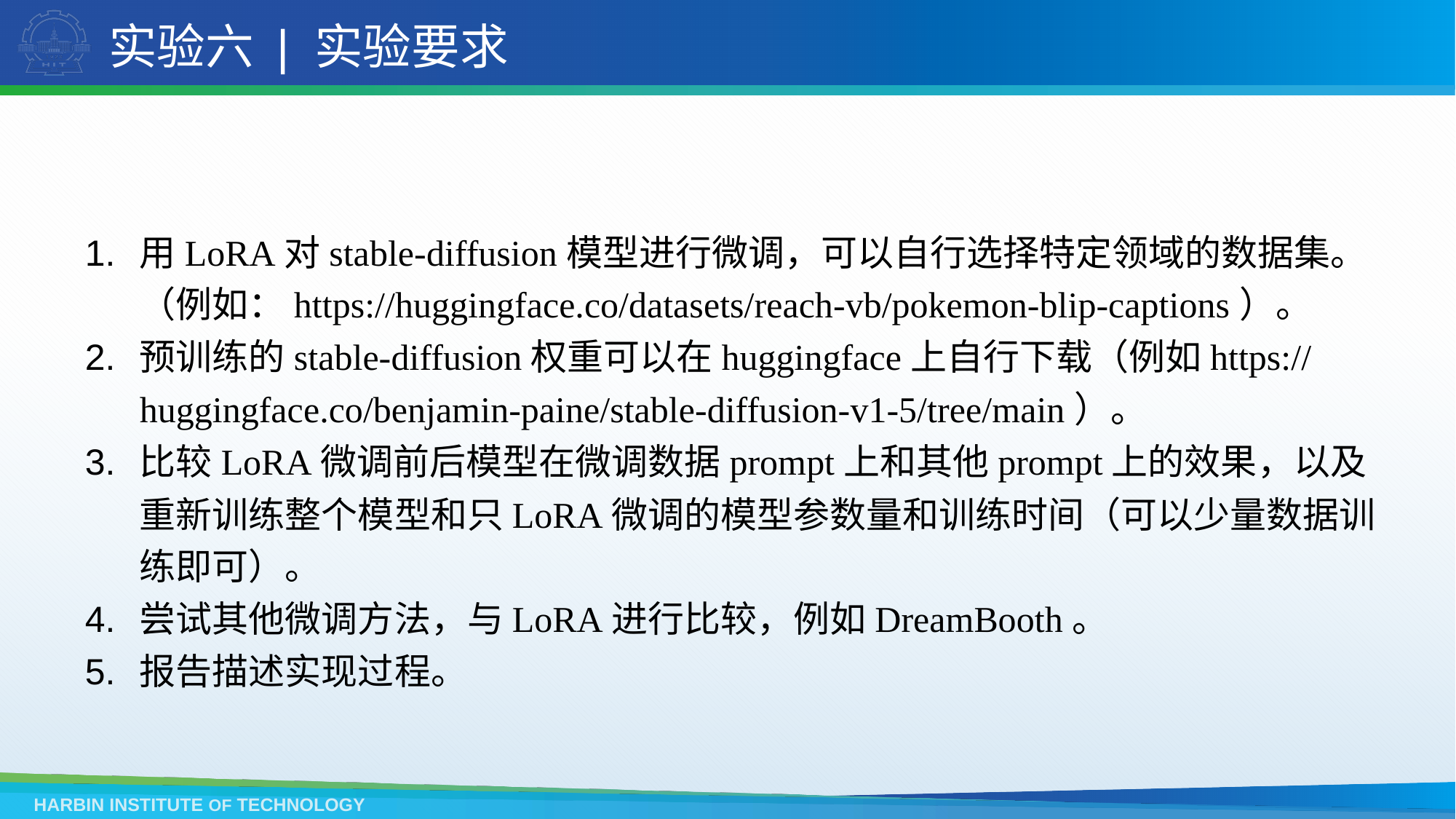

# 实验六 | 实验要求
用LoRA对stable-diffusion模型进行微调，可以自行选择特定领域的数据集。（例如：https://huggingface.co/datasets/reach-vb/pokemon-blip-captions）。
预训练的stable-diffusion权重可以在huggingface上自行下载（例如https://huggingface.co/benjamin-paine/stable-diffusion-v1-5/tree/main）。
比较LoRA微调前后模型在微调数据prompt上和其他prompt上的效果，以及重新训练整个模型和只LoRA微调的模型参数量和训练时间（可以少量数据训练即可）。
尝试其他微调方法，与LoRA进行比较，例如DreamBooth。
报告描述实现过程。

6
HARBIN INSTITUTE OF TECHNOLOGY